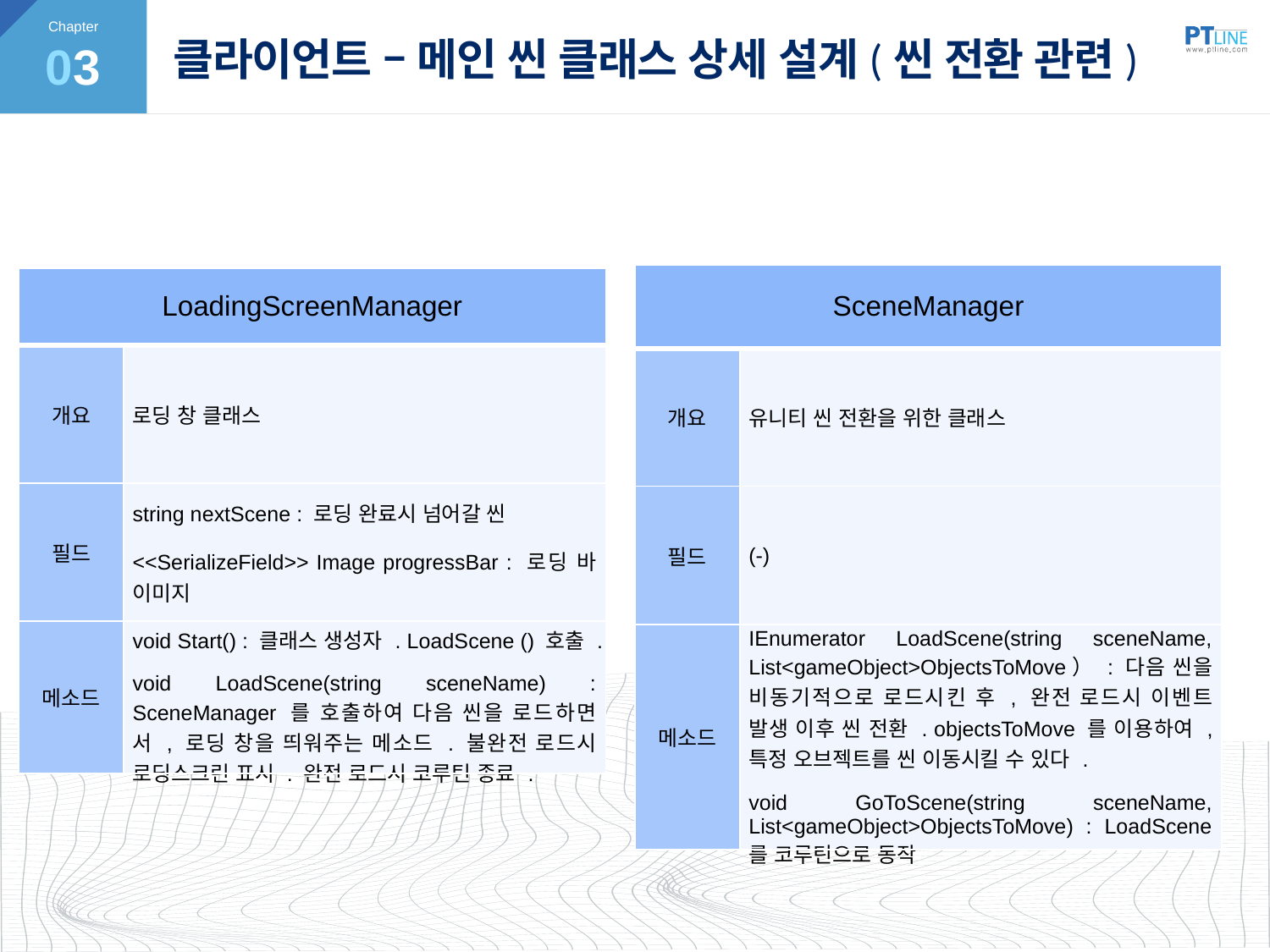

03
# 클라이언트 – 메인 씬 클래스 상세 설계(씬 전환 관련)
| SceneManager |  |
| --- | --- |
| 개요 | 유니티 씬 전환을 위한 클래스 |
| 필드 | (-) |
| 메소드 | IEnumerator LoadScene(string sceneName, List<gameObject>ObjectsToMove） : 다음 씬을 비동기적으로 로드시킨 후 , 완전 로드시 이벤트 발생 이후 씬 전환 . objectsToMove 를 이용하여 , 특정 오브젝트를 씬 이동시킬 수 있다 . void GoToScene(string sceneName, List<gameObject>ObjectsToMove) : LoadScene 를 코루틴으로 동작 |
| LoadingScreenManager |  |
| --- | --- |
| 개요 | 로딩 창 클래스 |
| 필드 | string nextScene : 로딩 완료시 넘어갈 씬 <<SerializeField>> Image progressBar : 로딩 바 이미지 |
| 메소드 | void Start() : 클래스 생성자 . LoadScene () 호출 . void LoadScene(string sceneName) : SceneManager 를 호출하여 다음 씬을 로드하면서 , 로딩 창을 띄워주는 메소드 . 불완전 로드시 로딩스크린 표시 . 완전 로드시 코루틴 종료 . |